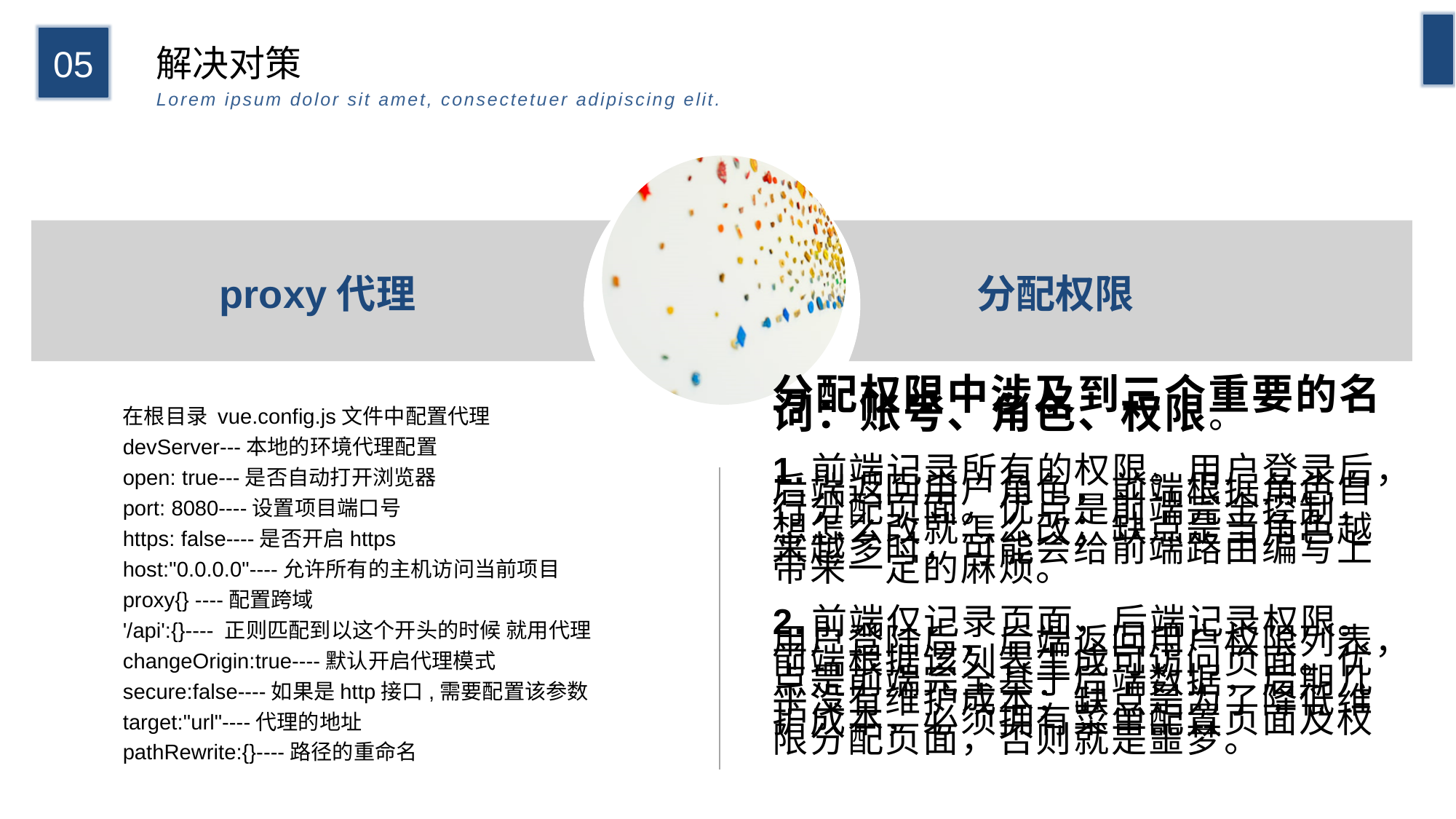

05
解决对策
Lorem ipsum dolor sit amet, consectetuer adipiscing elit.

proxy代理
分配权限
在根目录 vue.config.js文件中配置代理
devServer---本地的环境代理配置
open: true---是否自动打开浏览器
port: 8080----设置项目端口号
https: false----是否开启https
host:"0.0.0.0"----允许所有的主机访问当前项目
proxy{} ----配置跨域
'/api':{}---- 正则匹配到以这个开头的时候 就用代理
changeOrigin:true----默认开启代理模式
secure:false----如果是http接口,需要配置该参数
target:"url"----代理的地址
pathRewrite:{}----路径的重命名
分配权限中涉及到三个重要的名词：账号、角色、权限。

1.前端记录所有的权限。用户登录后，后端返回用户角色，前端根据角色自行分配页面。优点是前端完全控制，想怎么改就怎么改；缺点是当角色越来越多时，可能会给前端路由编写上带来一定的麻烦。

2.前端仅记录页面，后端记录权限。用户登陆后，后端返回用户权限列表，前端根据该列表生成可访问页面。优点是前端完全基于后端数据，后期几乎没有维护成本；缺点是为了降低维护成本，必须拥有菜单配置页面及权限分配页面，否则就是噩梦。